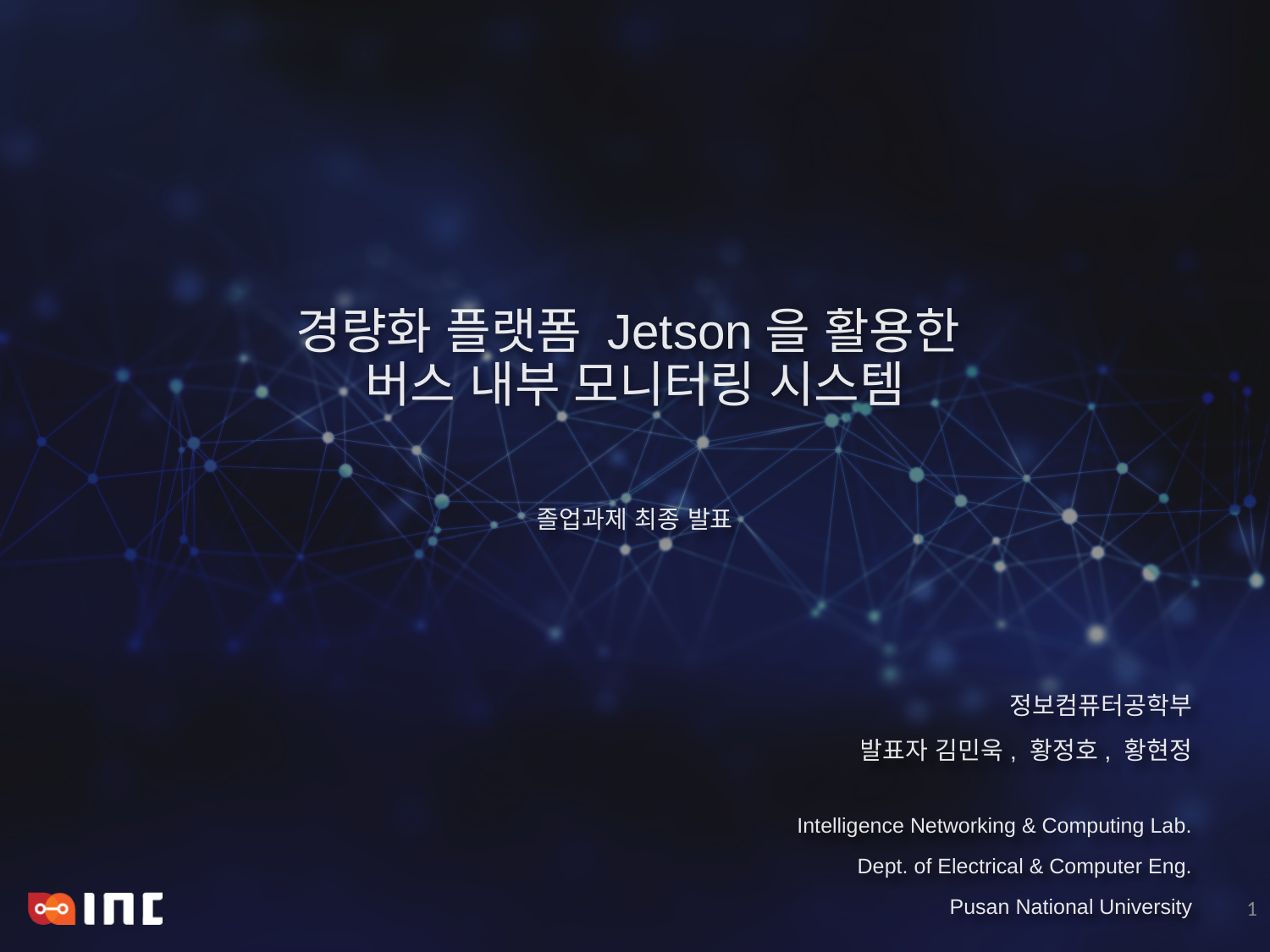

# 경량화 플랫폼 Jetson을 활용한 버스 내부 모니터링 시스템
졸업과제 최종 발표
1